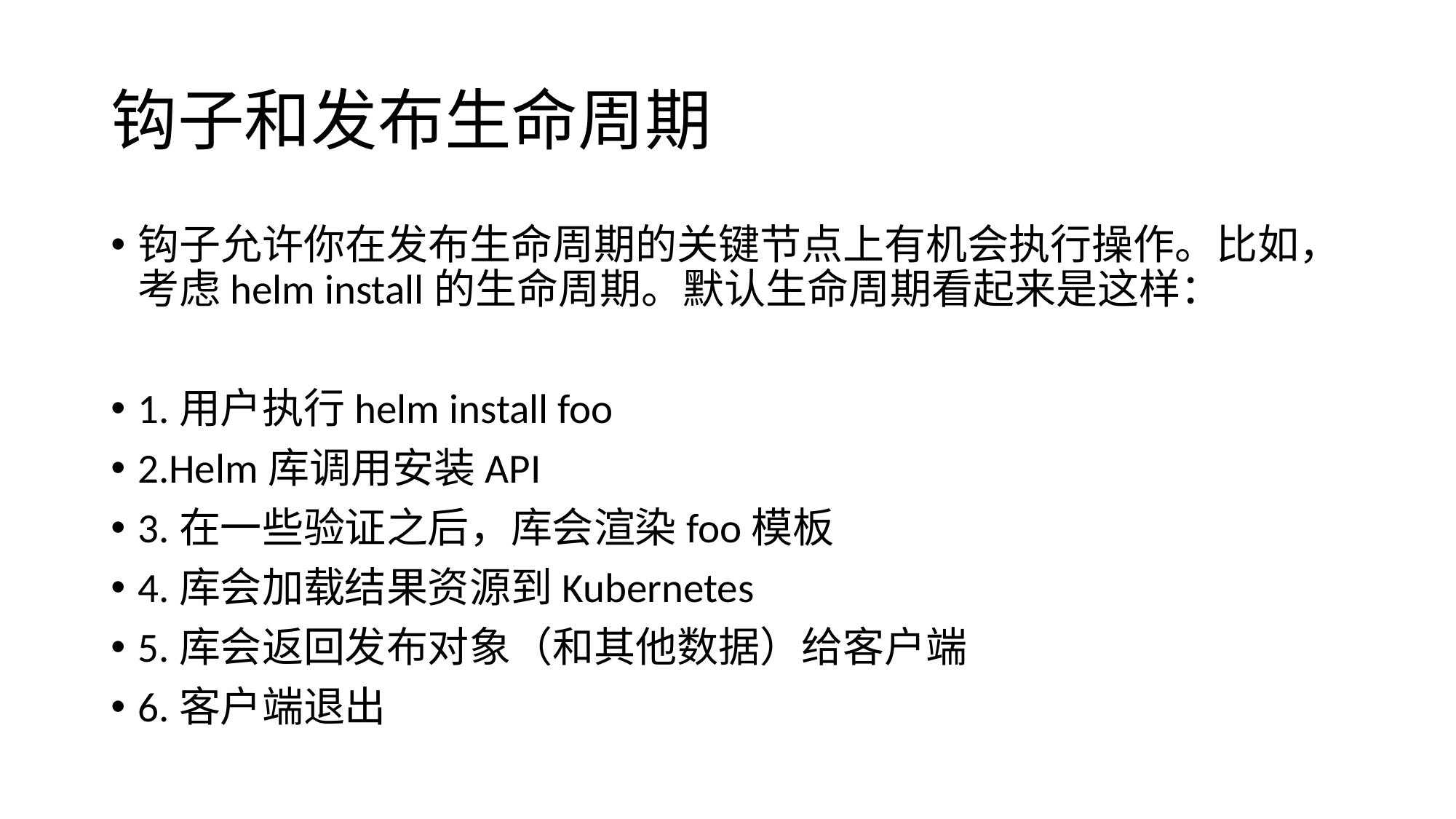

# 钩子和发布生命周期
钩子允许你在发布生命周期的关键节点上有机会执行操作。比如，考虑helm install的生命周期。默认生命周期看起来是这样：

1.用户执行helm install foo
2.Helm库调用安装API
3.在一些验证之后，库会渲染foo模板
4.库会加载结果资源到Kubernetes
5.库会返回发布对象（和其他数据）给客户端
6.客户端退出